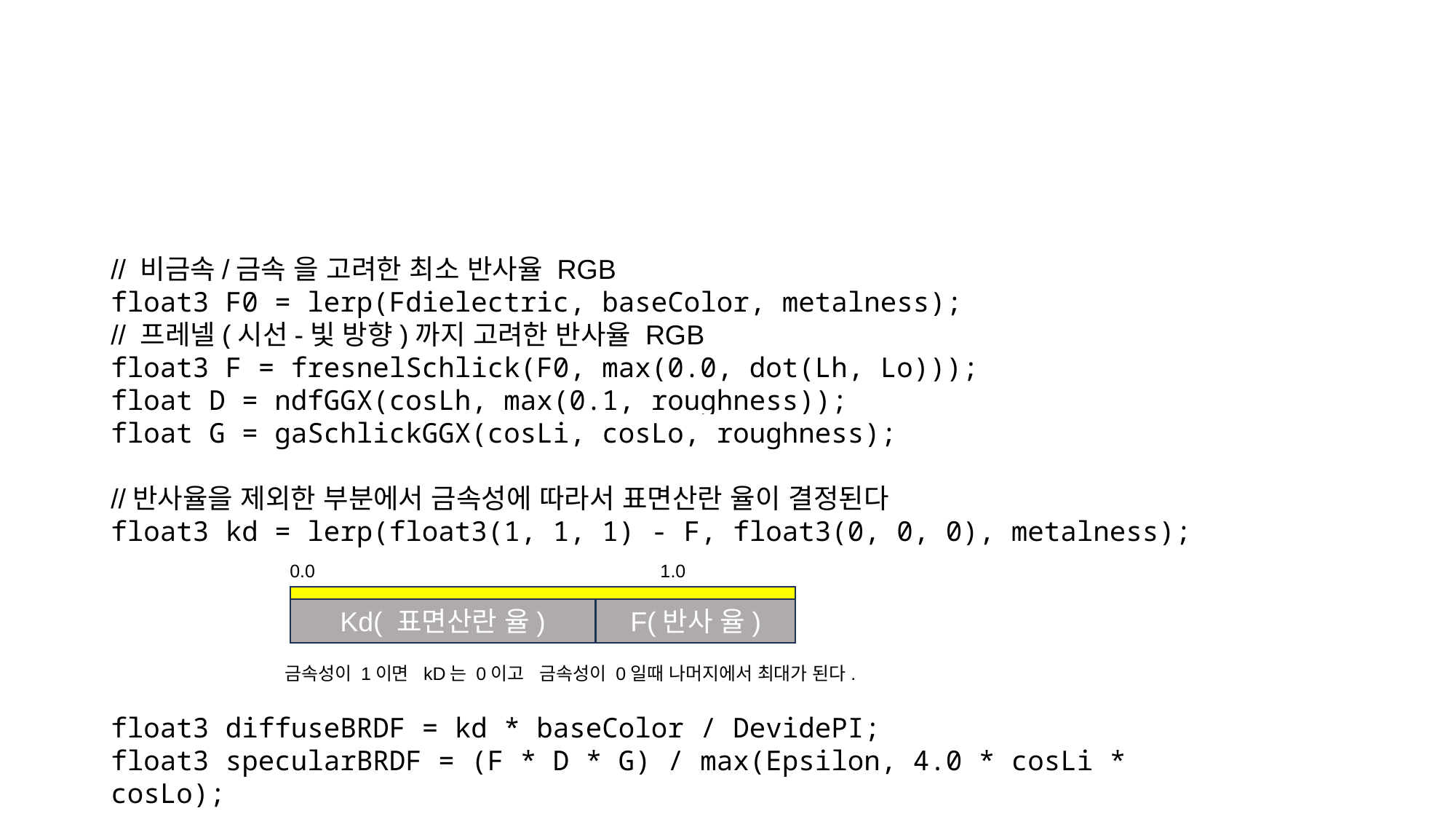

#
// 비금속/금속 을 고려한 최소 반사율 RGB
float3 F0 = lerp(Fdielectric, baseColor, metalness);
// 프레넬(시선-빛 방향)까지 고려한 반사율 RGB
float3 F = fresnelSchlick(F0, max(0.0, dot(Lh, Lo)));
float D = ndfGGX(cosLh, max(0.1, roughness));
float G = gaSchlickGGX(cosLi, cosLo, roughness);

//반사율을 제외한 부분에서 금속성에 따라서 표면산란 율이 결정된다
float3 kd = lerp(float3(1, 1, 1) - F, float3(0, 0, 0), metalness);

float3 diffuseBRDF = kd * baseColor / DevidePI;
float3 specularBRDF = (F * D * G) / max(Epsilon, 4.0 * cosLi * cosLo);
0.0                                                                    1.0

Kd( 표면산란 율)
F(반사 율)
금속성이 1이면  kD는 0이고   금속성이 0일때 나머지에서 최대가 된다.